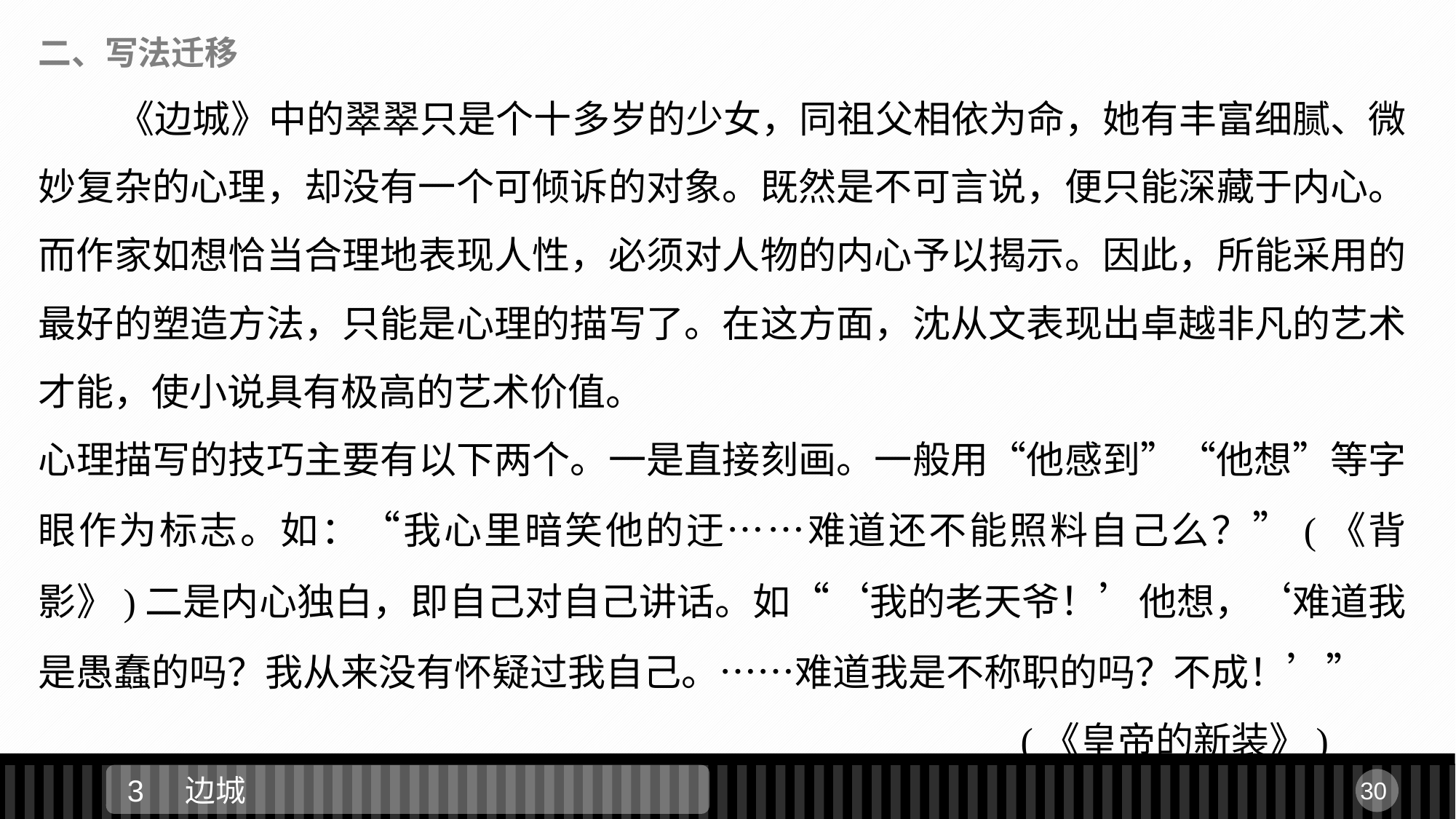

二、写法迁移
        《边城》中的翠翠只是个十多岁的少女，同祖父相依为命，她有丰富细腻、微妙复杂的心理，却没有一个可倾诉的对象。既然是不可言说，便只能深藏于内心。而作家如想恰当合理地表现人性，必须对人物的内心予以揭示。因此，所能采用的最好的塑造方法，只能是心理的描写了。在这方面，沈从文表现出卓越非凡的艺术才能，使小说具有极高的艺术价值。
心理描写的技巧主要有以下两个。一是直接刻画。一般用“他感到”“他想”等字眼作为标志。如：“我心里暗笑他的迂……难道还不能照料自己么？”(《背影》)二是内心独白，即自己对自己讲话。如“‘我的老天爷！’他想，‘难道我是愚蠢的吗？我从来没有怀疑过我自己。……难道我是不称职的吗？不成！’”
									(《皇帝的新装》)